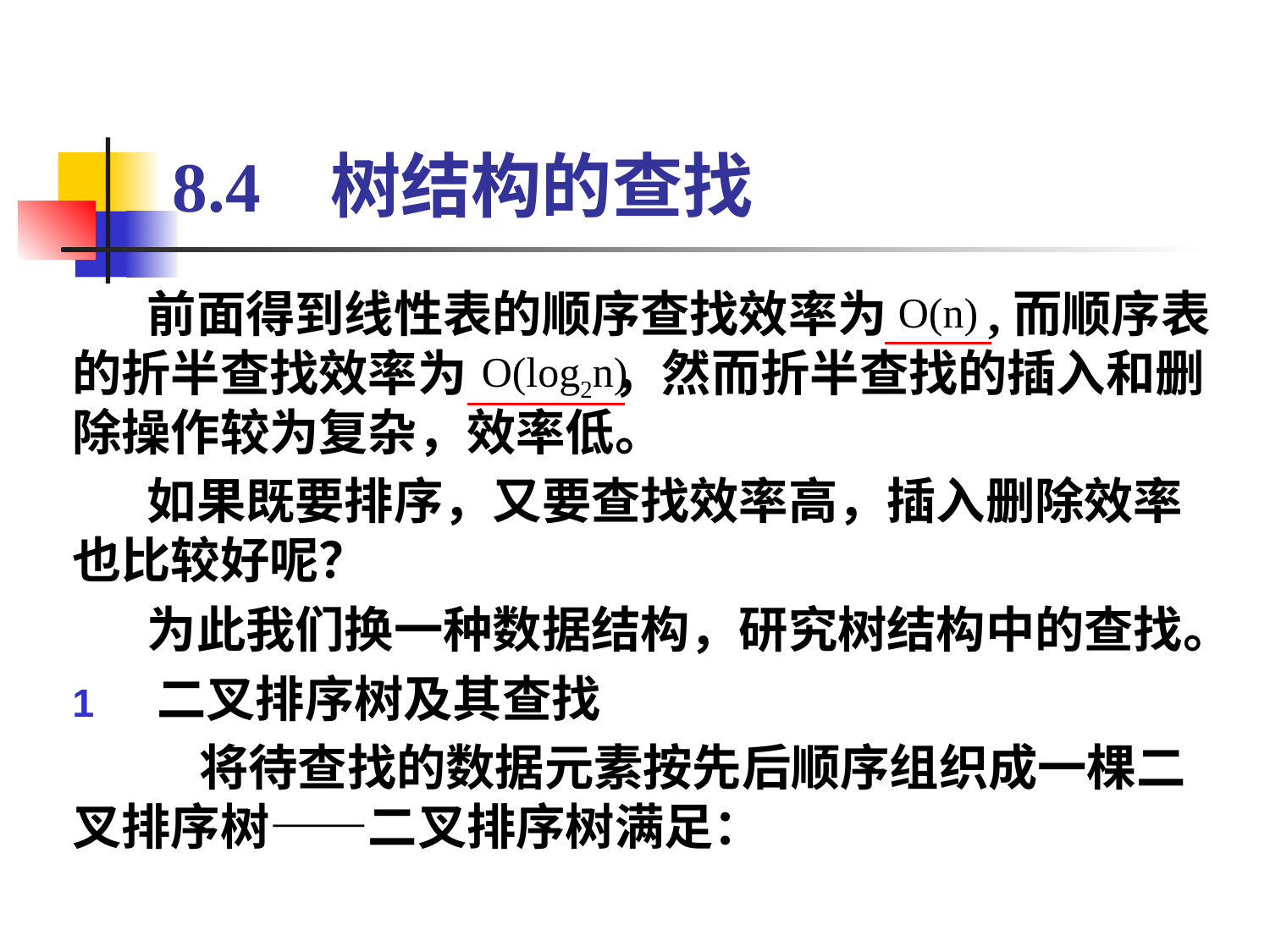

# 8.4   树结构的查找
前面得到线性表的顺序查找效率为        ,而顺序表的折半查找效率为             ，然而折半查找的插入和删除操作较为复杂，效率低。
如果既要排序，又要查找效率高，插入删除效率也比较好呢？
为此我们换一种数据结构，研究树结构中的查找。
二叉排序树及其查找
	将待查找的数据元素按先后顺序组织成一棵二叉排序树——二叉排序树满足：
O(n)
O(log2n)
59